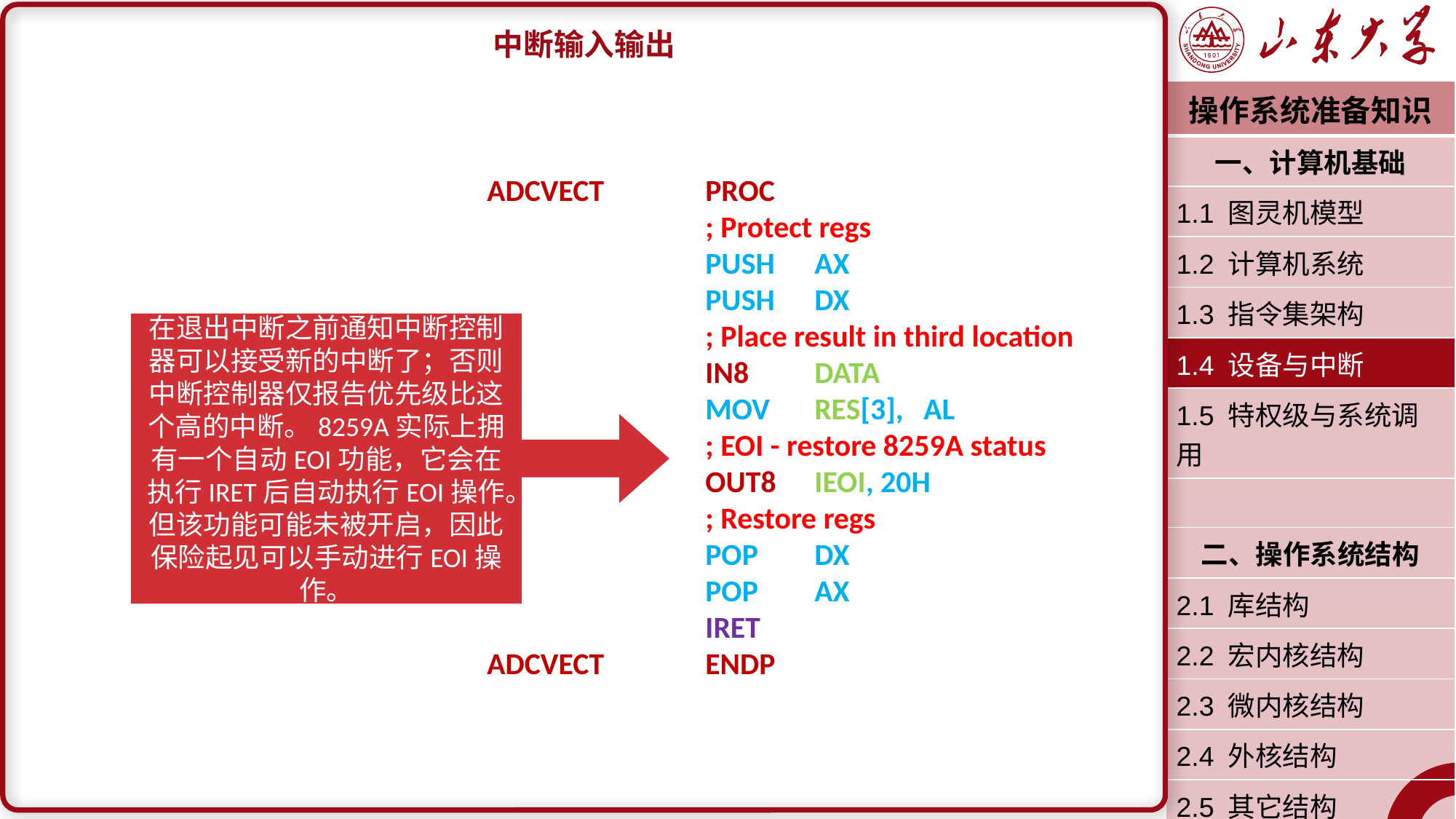

中断输入输出

				ADCVECT	PROC
						; Protect regs
						PUSH	AX
						PUSH	DX
						; Place result in third location
						IN8	DATA
						MOV	RES[3],	AL
						; EOI - restore 8259A status
						OUT8	IEOI, 20H
						; Restore regs
						POP	DX
						POP	AX
						IRET
				ADCVECT	ENDP
| 操作系统准备知识 |
| --- |
| 一、计算机基础 |
| 1.1 图灵机模型 |
| 1.2 计算机系统 |
| 1.3 指令集架构 |
| 1.4 设备与中断 |
| 1.5 特权级与系统调用 |
|  |
| 二、操作系统结构 |
| 2.1 库结构 |
| 2.2 宏内核结构 |
| 2.3 微内核结构 |
| 2.4 外核结构 |
| 2.5 其它结构 |
| 潘润宇 2023.02 |
在退出中断之前通知中断控制器可以接受新的中断了；否则中断控制器仅报告优先级比这个高的中断。8259A实际上拥有一个自动EOI功能，它会在执行IRET后自动执行EOI操作。但该功能可能未被开启，因此保险起见可以手动进行EOI操作。